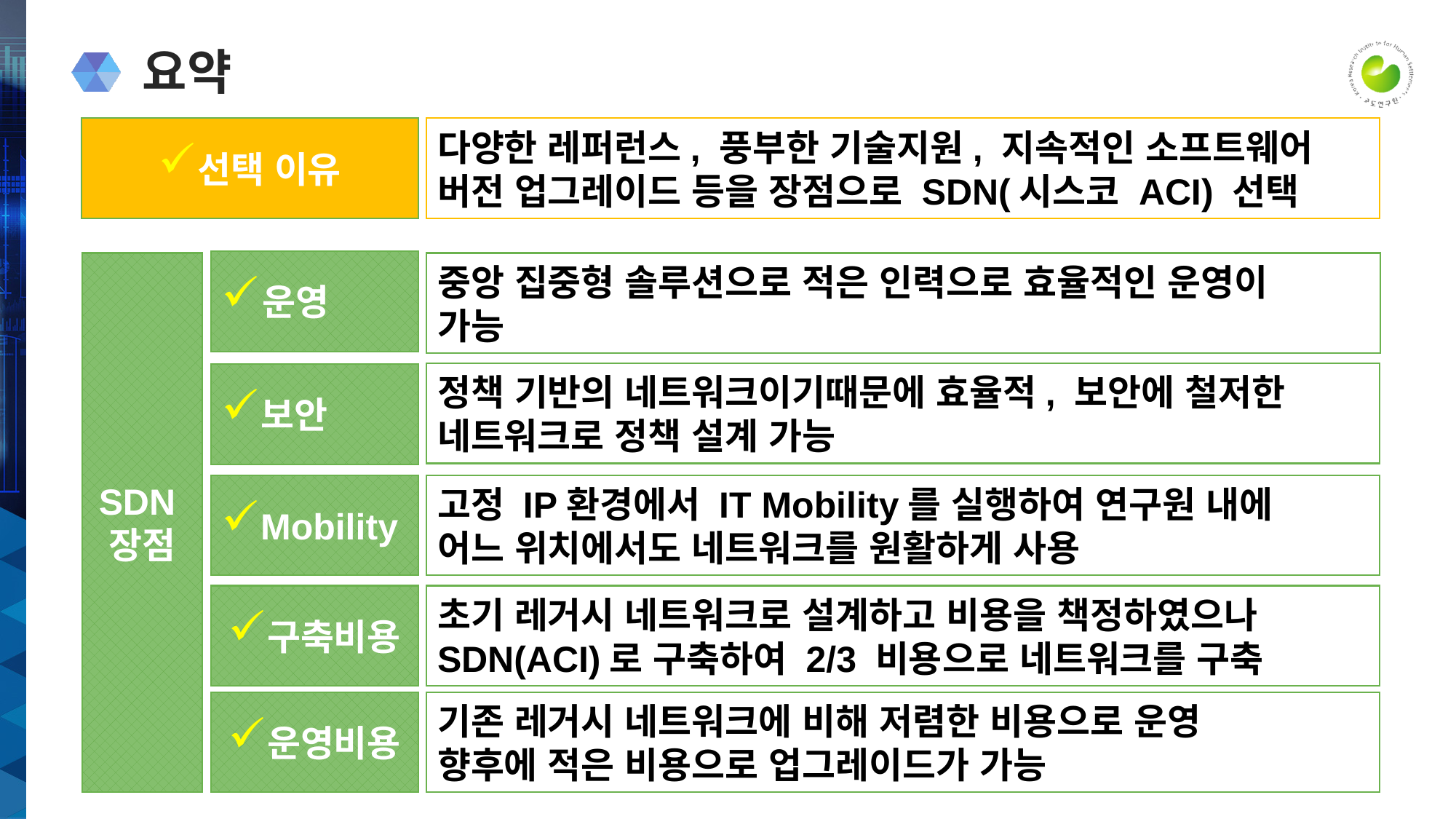

# 요약
선택 이유
다양한 레퍼런스, 풍부한 기술지원, 지속적인 소프트웨어 버전 업그레이드 등을 장점으로 SDN(시스코 ACI) 선택
운영
SDN
장점
중앙 집중형 솔루션으로 적은 인력으로 효율적인 운영이
가능
정책 기반의 네트워크이기때문에 효율적, 보안에 철저한
네트워크로 정책 설계 가능
보안
Mobility
고정 IP환경에서 IT Mobility를 실행하여 연구원 내에
어느 위치에서도 네트워크를 원활하게 사용
구축비용
초기 레거시 네트워크로 설계하고 비용을 책정하였으나
SDN(ACI)로 구축하여 2/3 비용으로 네트워크를 구축
운영비용
기존 레거시 네트워크에 비해 저렴한 비용으로 운영
향후에 적은 비용으로 업그레이드가 가능